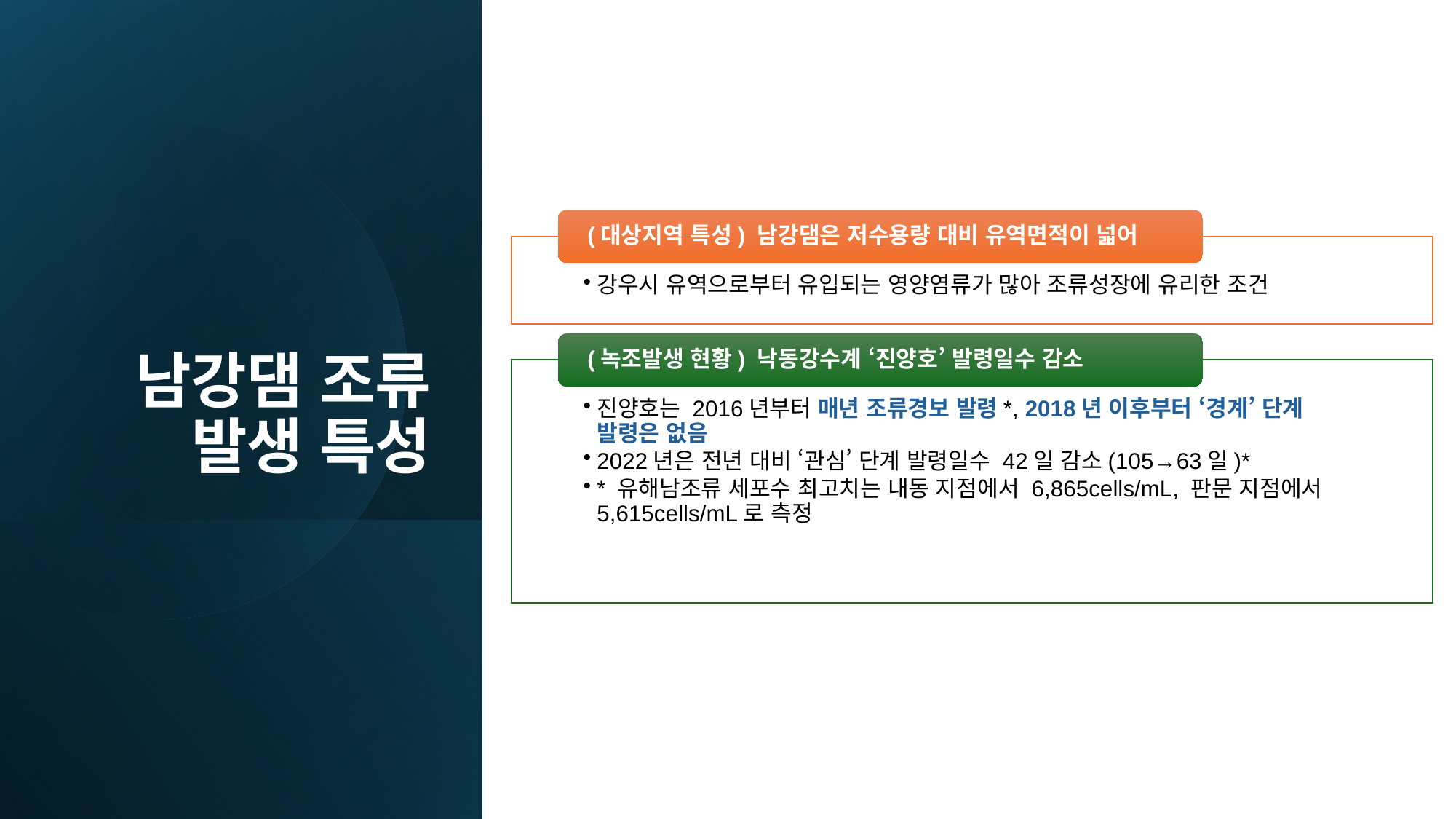

강우시 유역으로부터 유입되는 영양염류가 많아 조류성장에 유리한 조건
(대상지역 특성) 남강댐은 저수용량 대비 유역면적이 넓어
진양호는 2016년부터 매년 조류경보 발령*, 2018년 이후부터 ‘경계’ 단계 발령은 없음
2022년은 전년 대비 ‘관심’ 단계 발령일수 42일 감소(105→63일)*
* 유해남조류 세포수 최고치는 내동 지점에서 6,865cells/mL, 판문 지점에서 5,615cells/mL로 측정
(녹조발생 현황) 낙동강수계 ‘진양호’ 발령일수 감소

# 남강댐 조류 발생 특성